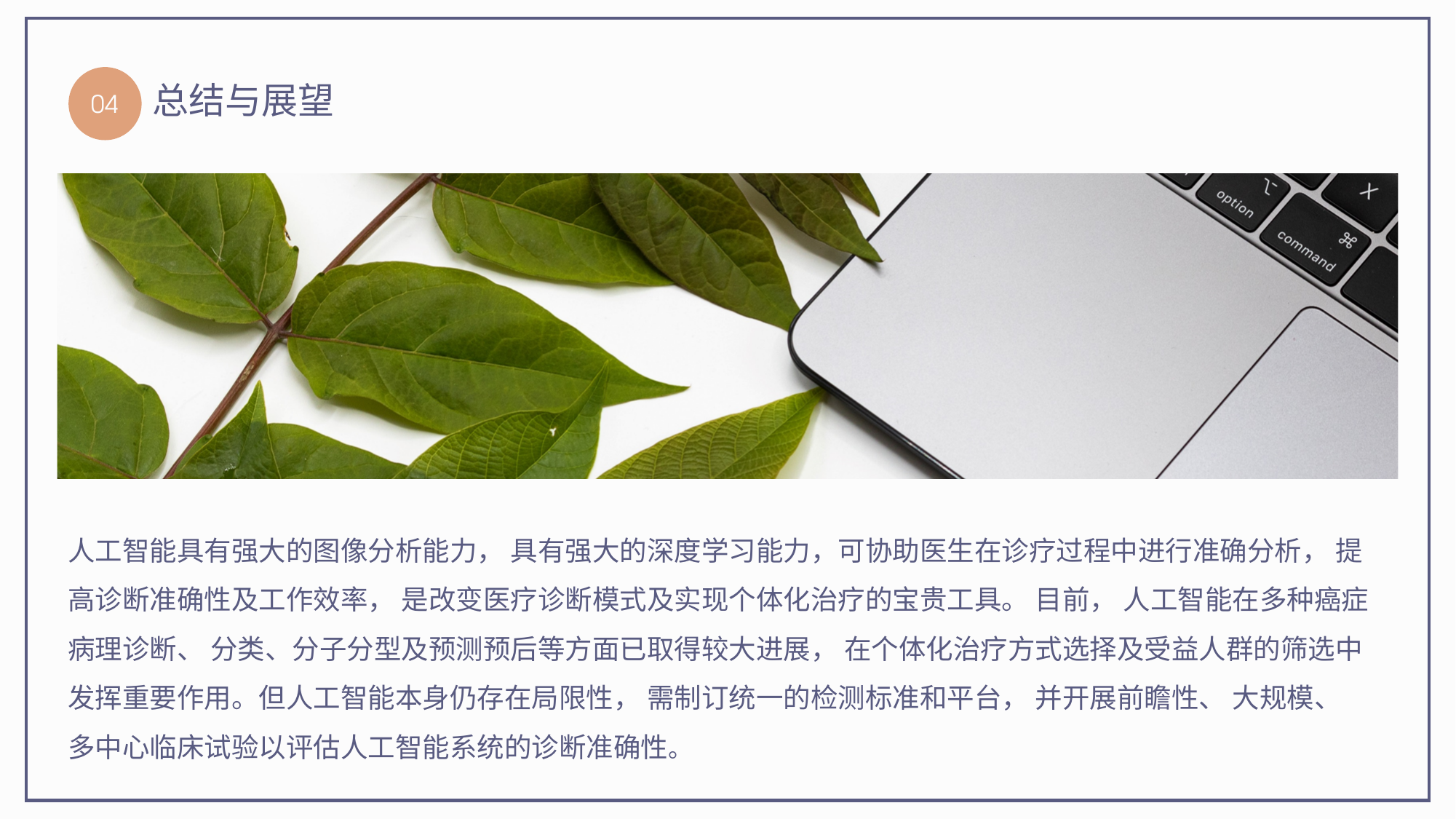

04
总结与展望

人工智能具有强大的图像分析能力， 具有强大的深度学习能力，可协助医生在诊疗过程中进行准确分析， 提高诊断准确性及工作效率， 是改变医疗诊断模式及实现个体化治疗的宝贵工具。 目前， 人工智能在多种癌症病理诊断、 分类、分子分型及预测预后等方面已取得较大进展， 在个体化治疗方式选择及受益人群的筛选中发挥重要作用。但人工智能本身仍存在局限性， 需制订统一的检测标准和平台， 并开展前瞻性、 大规模、 多中心临床试验以评估人工智能系统的诊断准确性。